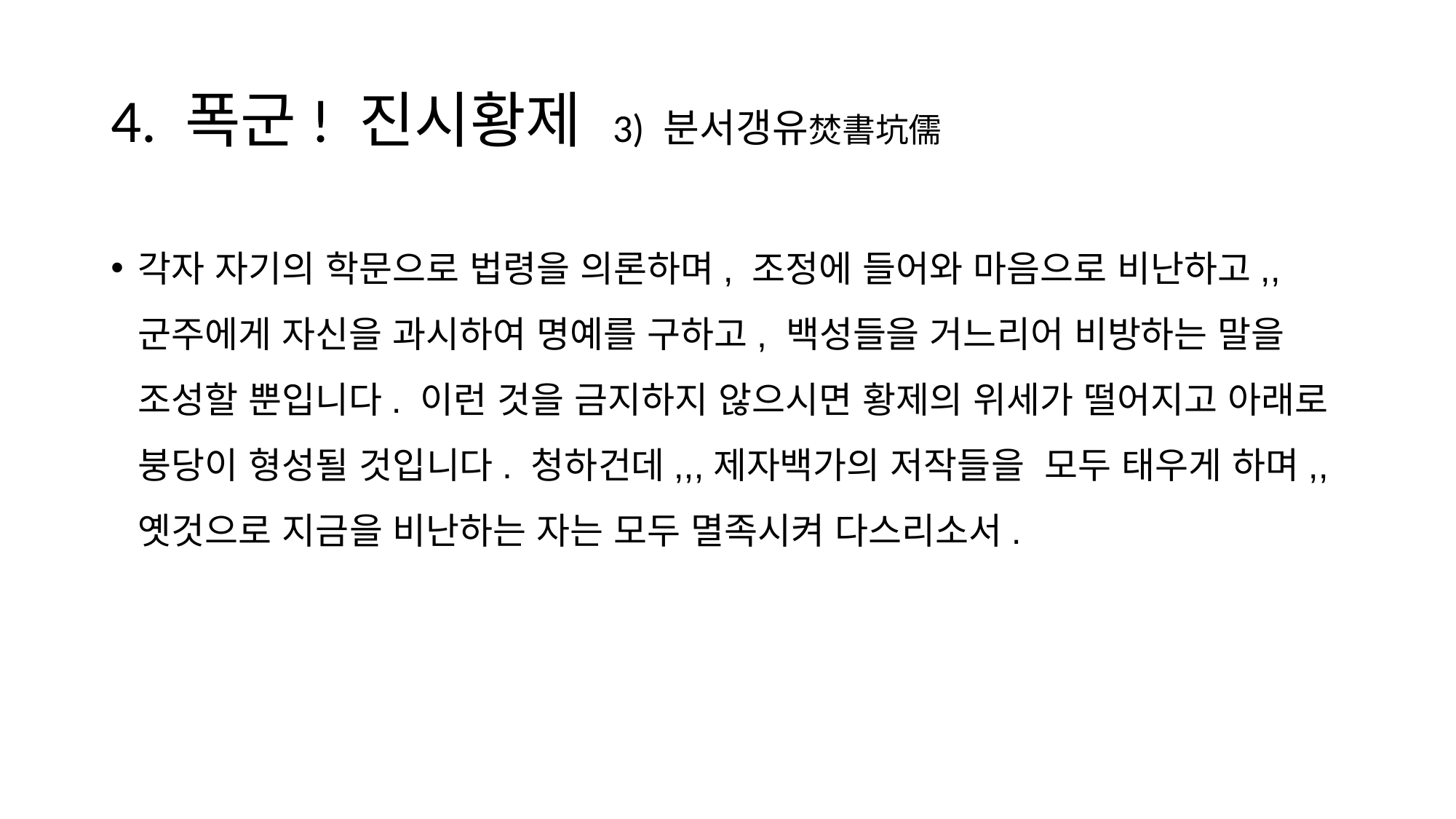

# 4. 폭군! 진시황제 3) 분서갱유焚書坑儒
각자 자기의 학문으로 법령을 의론하며, 조정에 들어와 마음으로 비난하고,,군주에게 자신을 과시하여 명예를 구하고, 백성들을 거느리어 비방하는 말을 조성할 뿐입니다. 이런 것을 금지하지 않으시면 황제의 위세가 떨어지고 아래로 붕당이 형성될 것입니다. 청하건데,,,제자백가의 저작들을  모두 태우게 하며,,옛것으로 지금을 비난하는 자는 모두 멸족시켜 다스리소서.